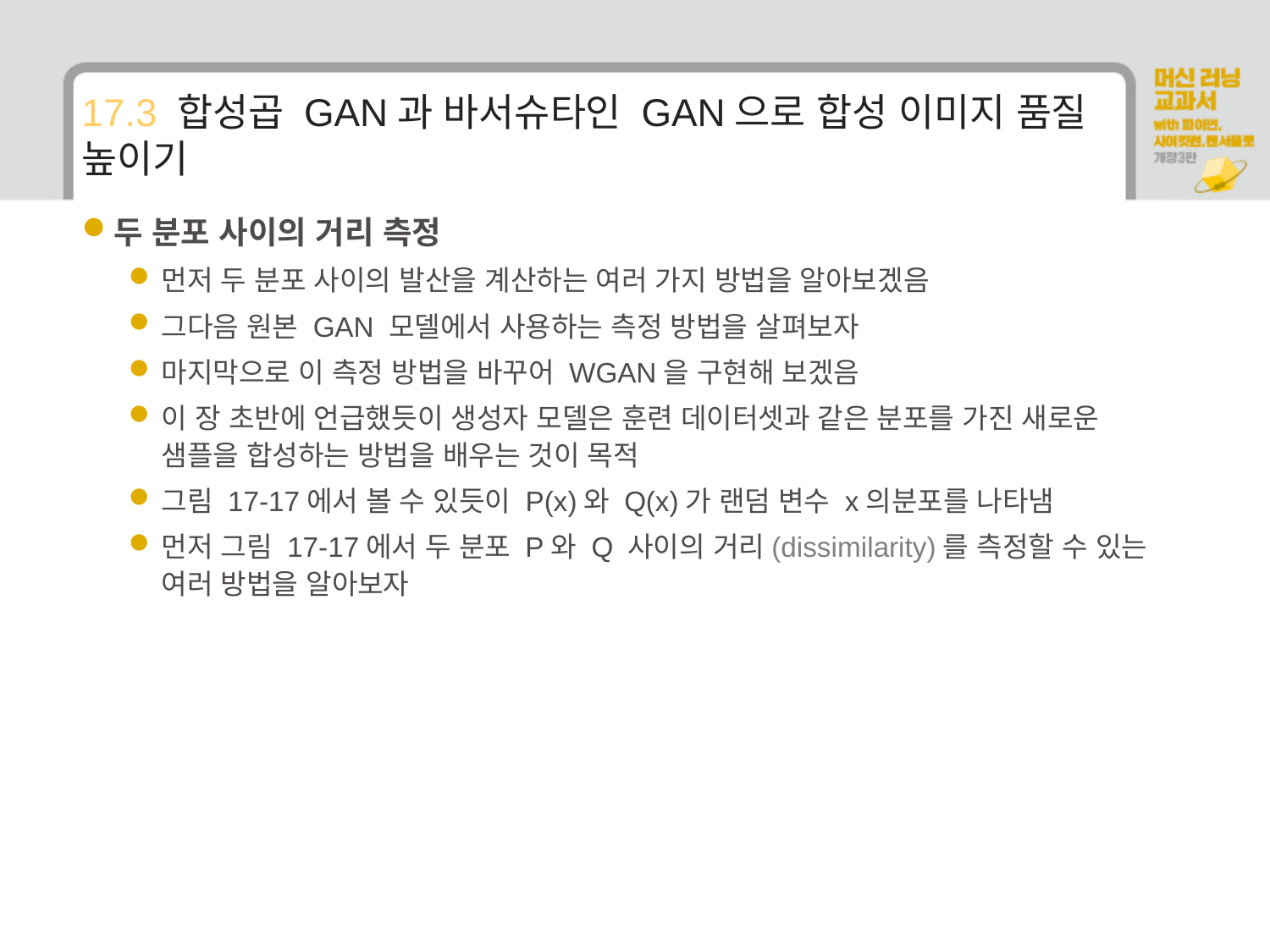

# 17.3 합성곱 GAN과 바서슈타인 GAN으로 합성 이미지 품질 높이기
두 분포 사이의 거리 측정
먼저 두 분포 사이의 발산을 계산하는 여러 가지 방법을 알아보겠음
그다음 원본 GAN 모델에서 사용하는 측정 방법을 살펴보자
마지막으로 이 측정 방법을 바꾸어 WGAN을 구현해 보겠음
이 장 초반에 언급했듯이 생성자 모델은 훈련 데이터셋과 같은 분포를 가진 새로운 샘플을 합성하는 방법을 배우는 것이 목적
그림 17-17에서 볼 수 있듯이 P(x)와 Q(x)가 랜덤 변수 x의분포를 나타냄
먼저 그림 17-17에서 두 분포 P와 Q 사이의 거리(dissimilarity)를 측정할 수 있는 여러 방법을 알아보자